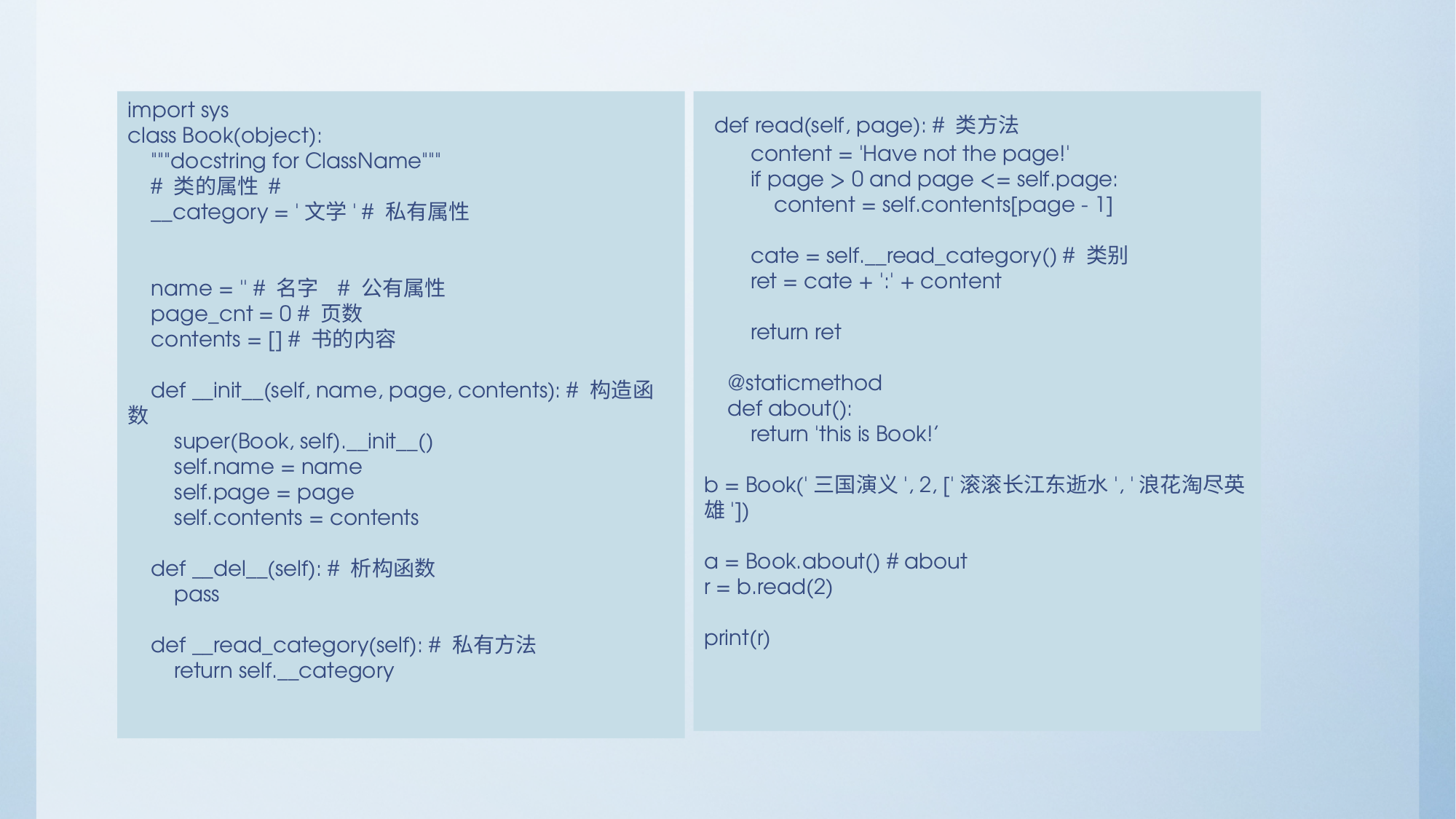

import sys
class Book(object):
    """docstring for ClassName"""
    # 类的属性 #
    __category = '文学' # 私有属性

    name = '' # 名字   # 公有属性
    page_cnt = 0 # 页数
    contents = [] # 书的内容

    def __init__(self, name, page, contents): # 构造函数
        super(Book, self).__init__()
        self.name = name
        self.page = page
        self.contents = contents

    def __del__(self): # 析构函数
        pass

    def __read_category(self): # 私有方法
        return self.__category

 def read(self, page): # 类方法
        content = 'Have not the page!'
        if page > 0 and page <= self.page:
            content = self.contents[page - 1]

        cate = self.__read_category() # 类别
        ret = cate + ':' + content

        return ret

    @staticmethod
    def about():
        return 'this is Book!’

b = Book('三国演义', 2, ['滚滚长江东逝水', '浪花淘尽英雄'])

a = Book.about() # about
r = b.read(2)

print(r)